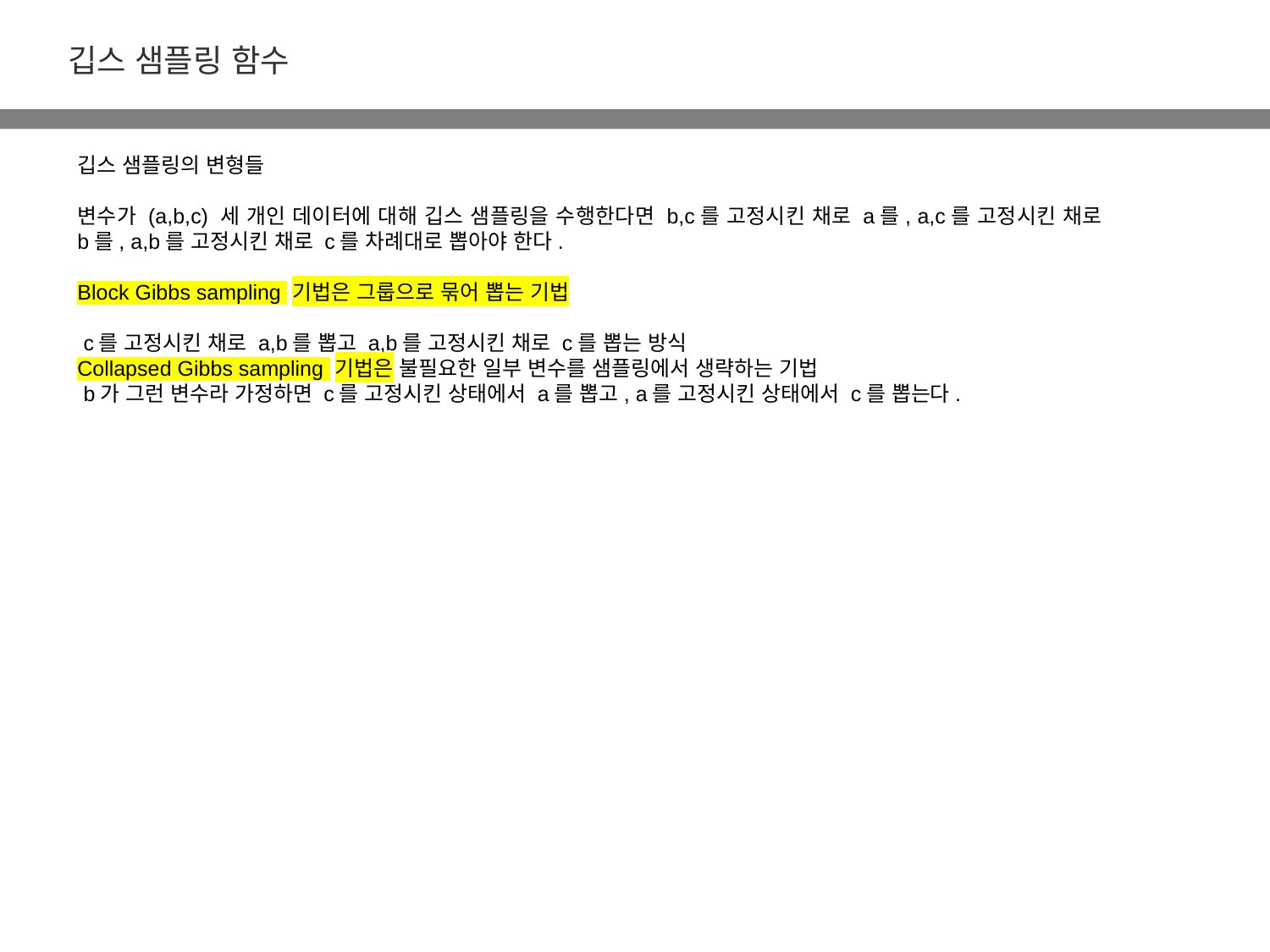

깁스 샘플링 함수

깁스 샘플링의 변형들

변수가 (a,b,c) 세 개인 데이터에 대해 깁스 샘플링을 수행한다면 b,c를 고정시킨 채로 a를, a,c를 고정시킨 채로 b를, a,b를 고정시킨 채로 c를 차례대로 뽑아야 한다.

Block Gibbs sampling 기법은 그룹으로 묶어 뽑는 기법

 c를 고정시킨 채로 a,b를 뽑고 a,b를 고정시킨 채로 c를 뽑는 방식
Collapsed Gibbs sampling 기법은 불필요한 일부 변수를 샘플링에서 생략하는 기법
 b가 그런 변수라 가정하면 c를 고정시킨 상태에서 a를 뽑고, a를 고정시킨 상태에서 c를 뽑는다.